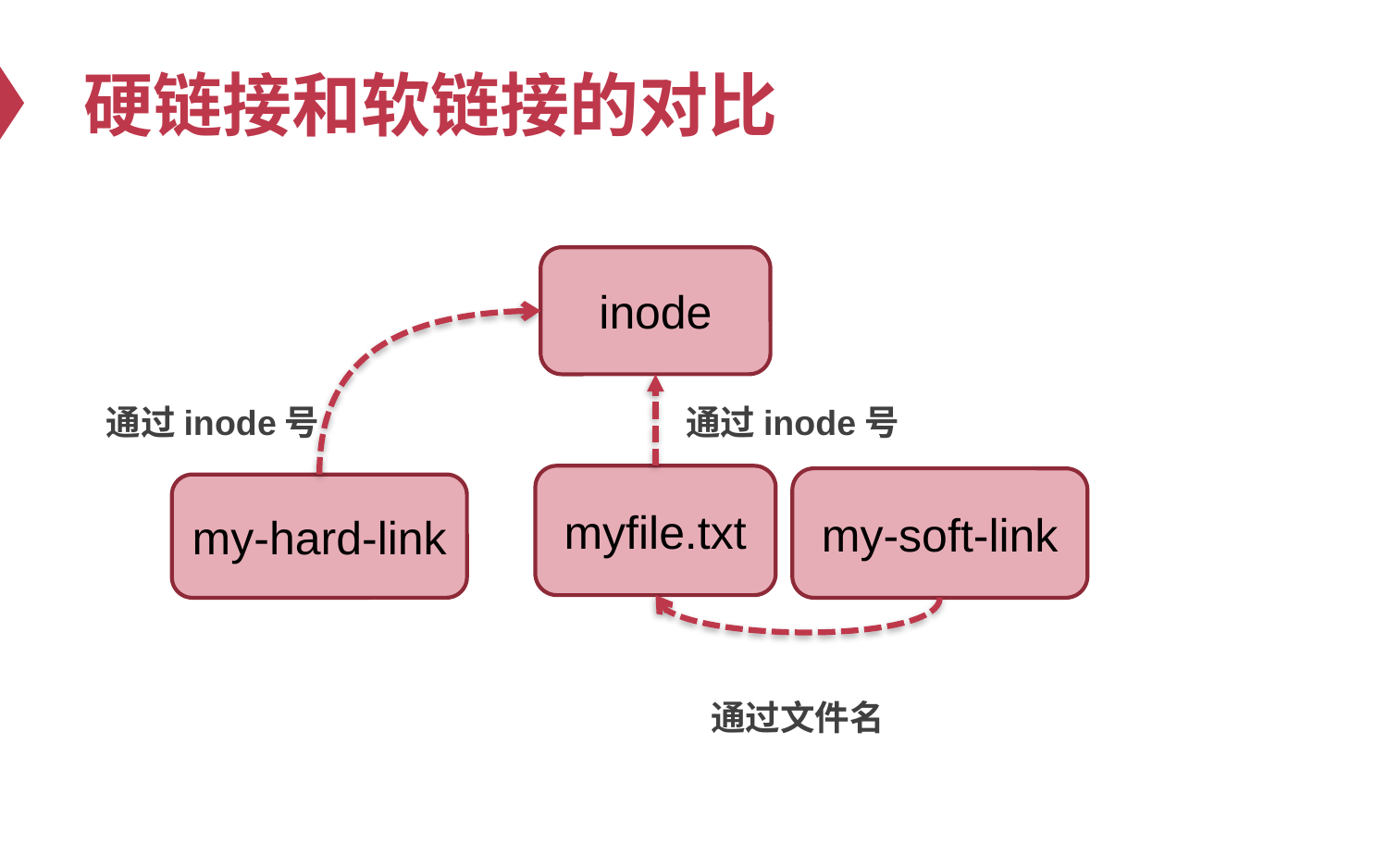

# 硬链接和软链接的对比
inode
通过inode号
通过inode号
myfile.txt
my-soft-link
my-hard-link
通过文件名